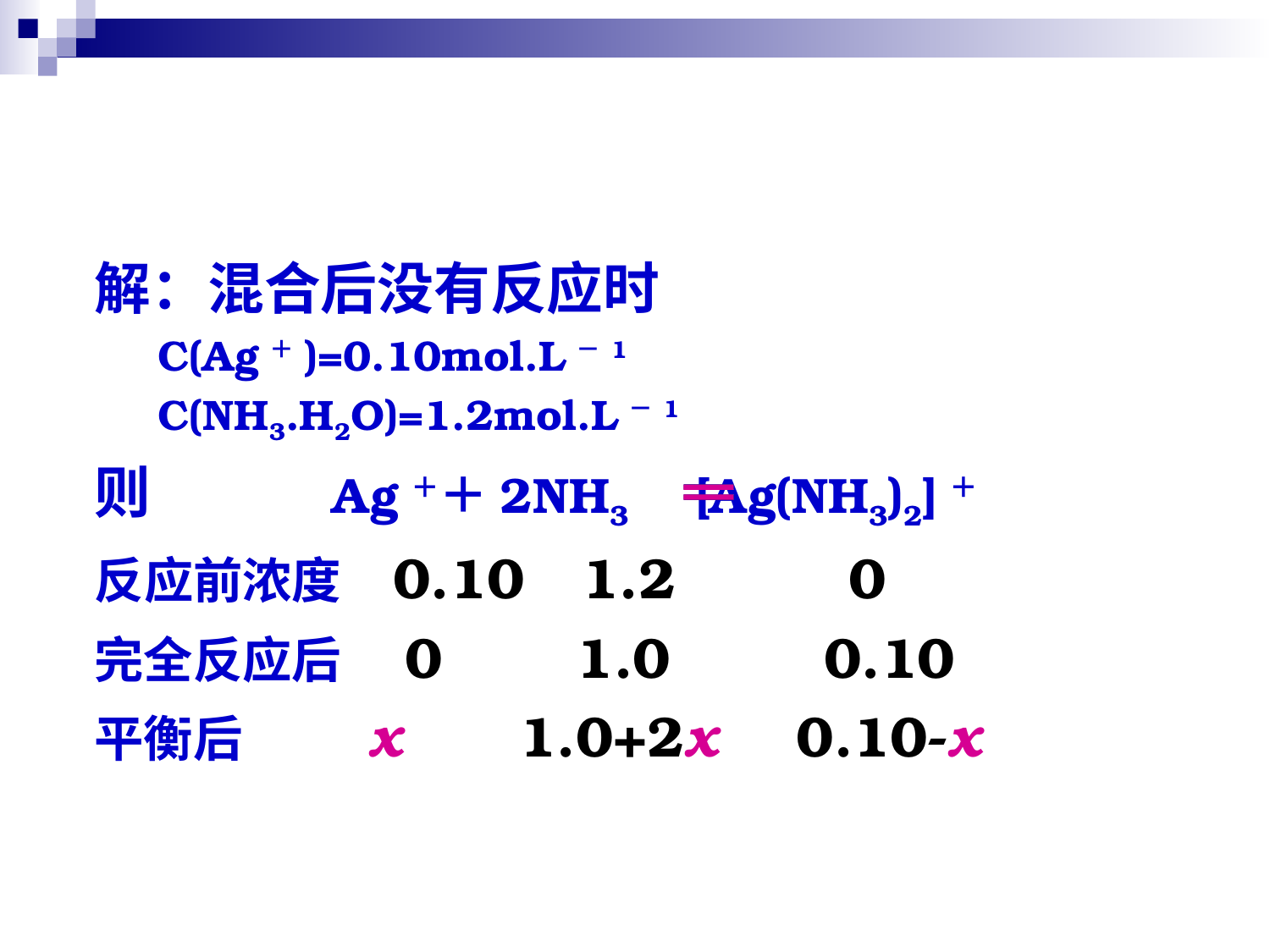

解：混合后没有反应时
C(Ag＋)=0.10mol.L－1
C(NH3.H2O)=1.2mol.L－1
则             Ag＋＋2NH3    [Ag(NH3)2]＋
反应前浓度   0.10   1.2         0
完全反应后    0       1.0        0.10
平衡后         x      1.0+2x    0.10-x